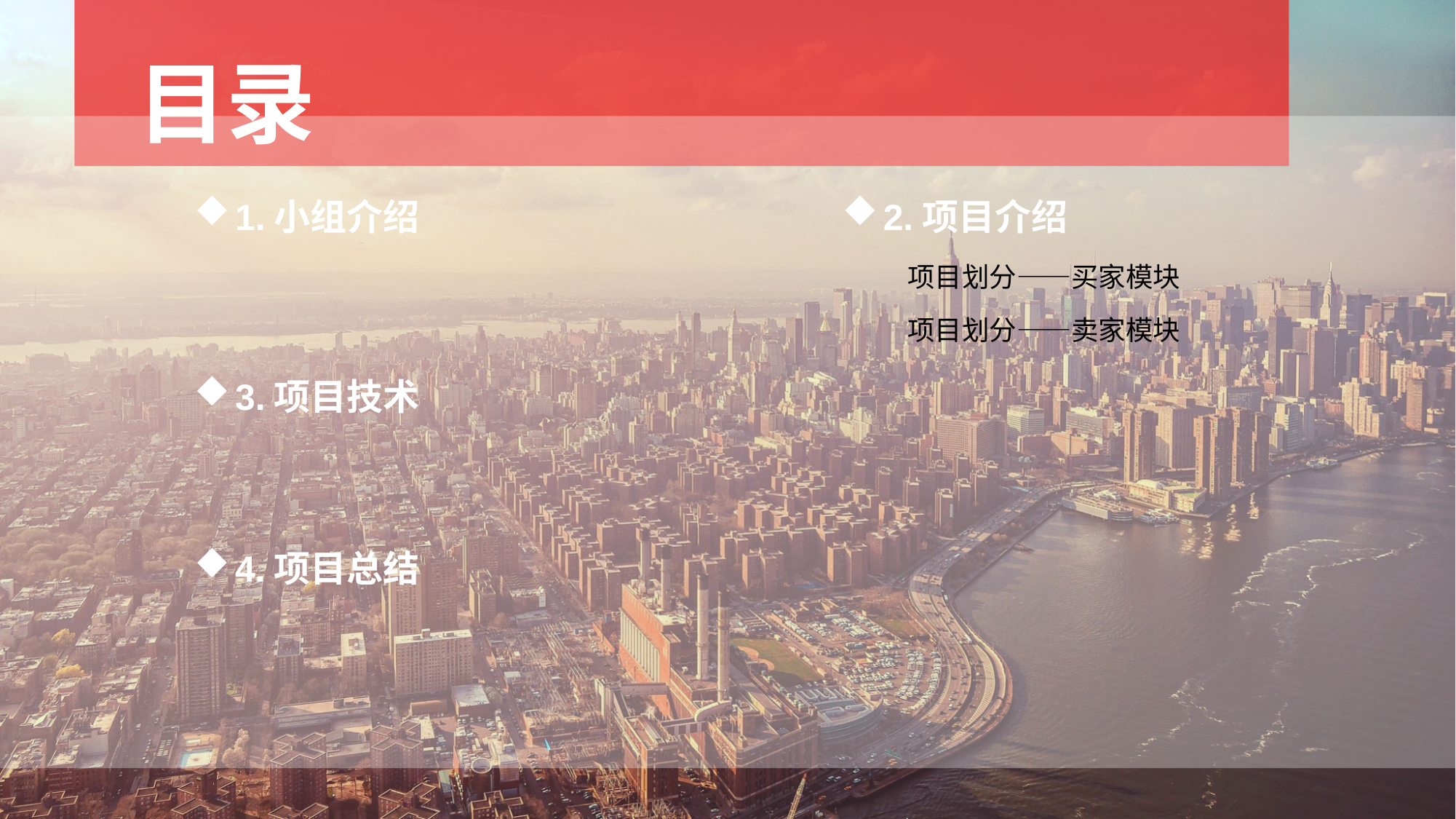

目录

1.小组介绍
2.项目介绍
项目划分——买家模块
项目划分——卖家模块
3.项目技术
4.项目总结